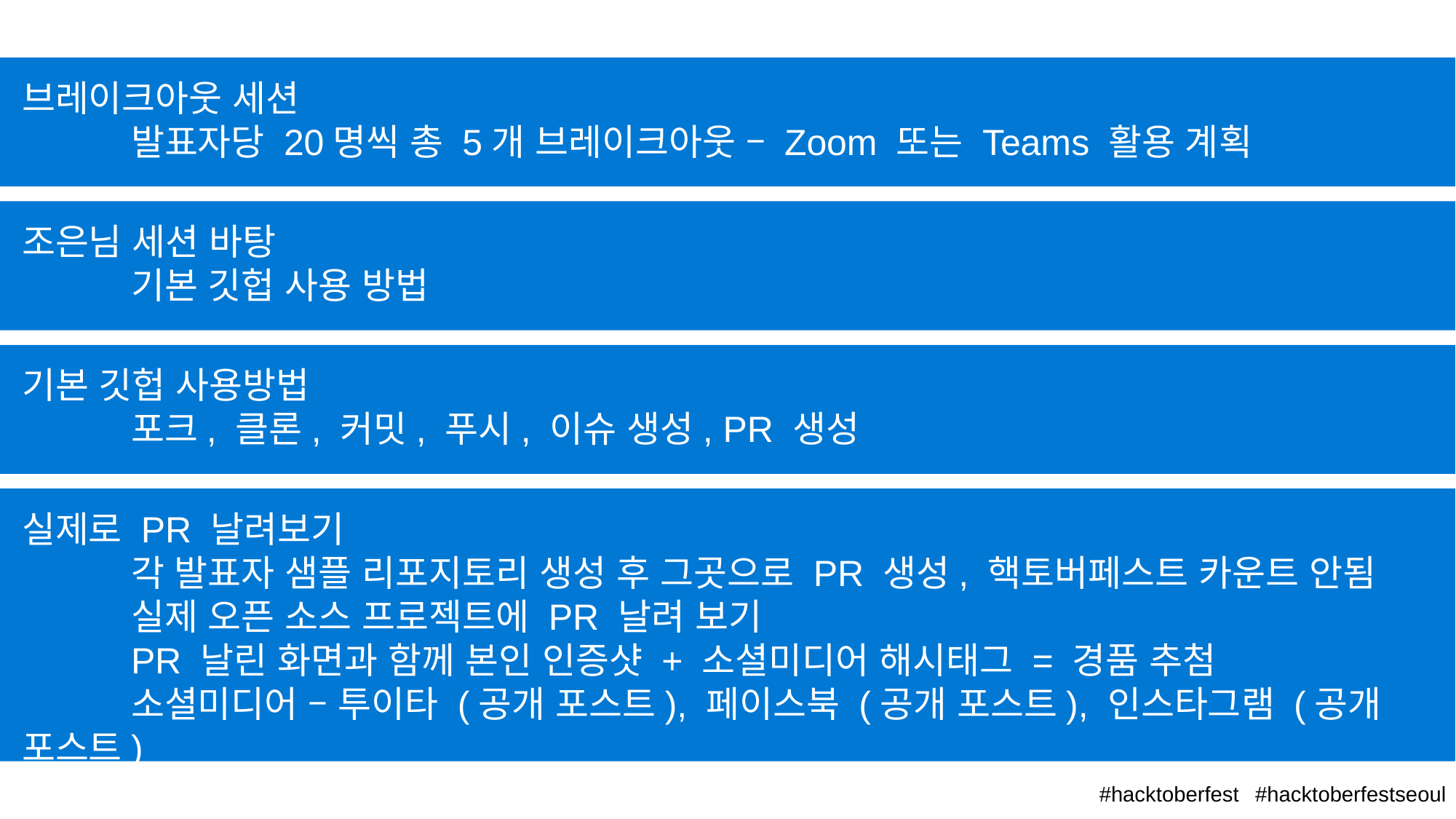

브레이크아웃 세션
	발표자당 20명씩 총 5개 브레이크아웃 – Zoom 또는 Teams 활용 계획
조은님 세션 바탕
	기본 깃헙 사용 방법
기본 깃헙 사용방법
	포크, 클론, 커밋, 푸시, 이슈 생성, PR 생성
실제로 PR 날려보기
	각 발표자 샘플 리포지토리 생성 후 그곳으로 PR 생성, 핵토버페스트 카운트 안됨
	실제 오픈 소스 프로젝트에 PR 날려 보기
	PR 날린 화면과 함께 본인 인증샷 + 소셜미디어 해시태그 = 경품 추첨
	소셜미디어 – 투이타 (공개 포스트), 페이스북 (공개 포스트), 인스타그램 (공개 포스트)